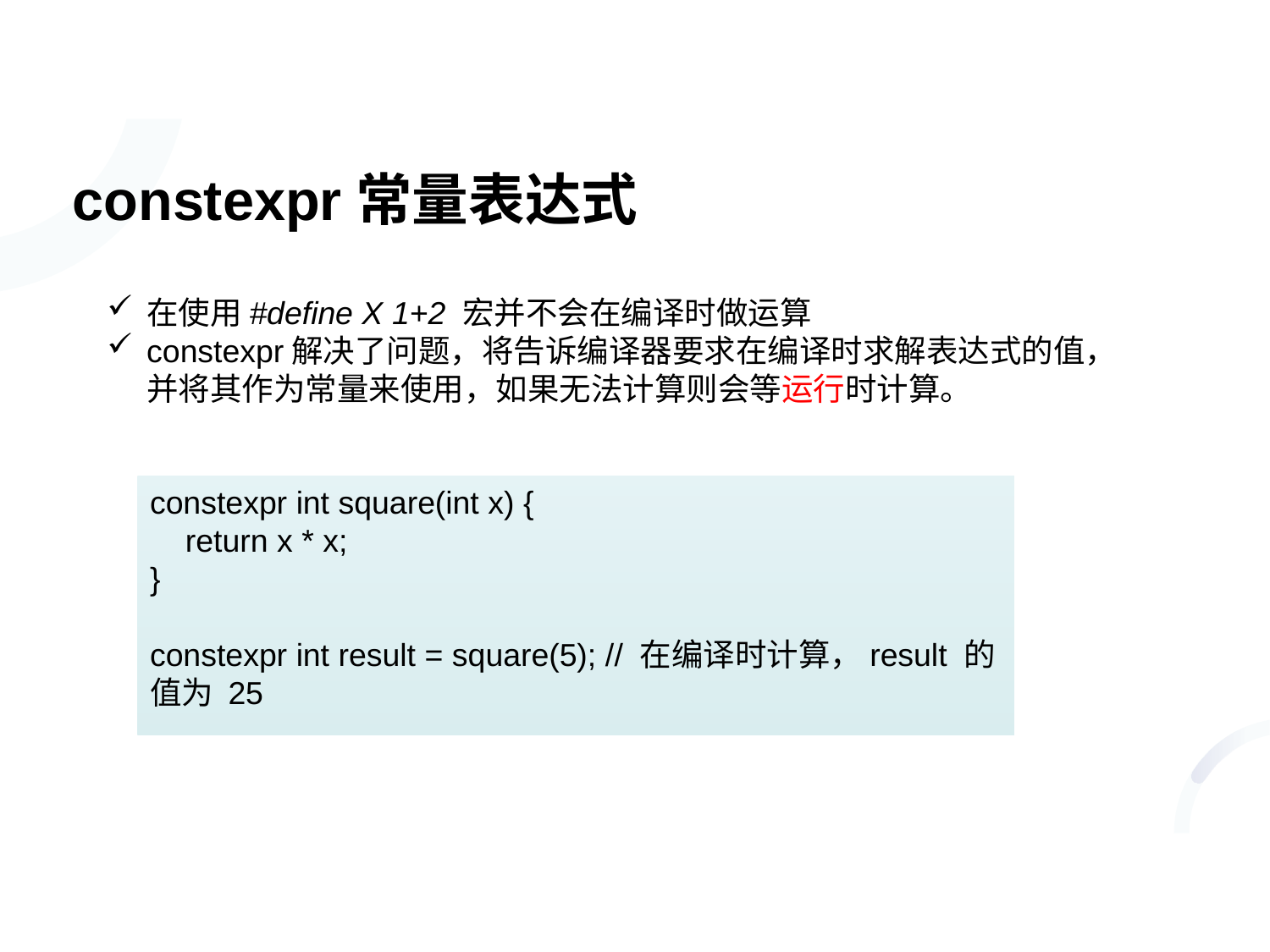

# constexpr常量表达式
在使用#define X 1+2 宏并不会在编译时做运算
constexpr解决了问题，将告诉编译器要求在编译时求解表达式的值，并将其作为常量来使用，如果无法计算则会等运行时计算。
constexpr int square(int x) {
    return x * x;
}

constexpr int result = square(5); // 在编译时计算，result 的值为 25